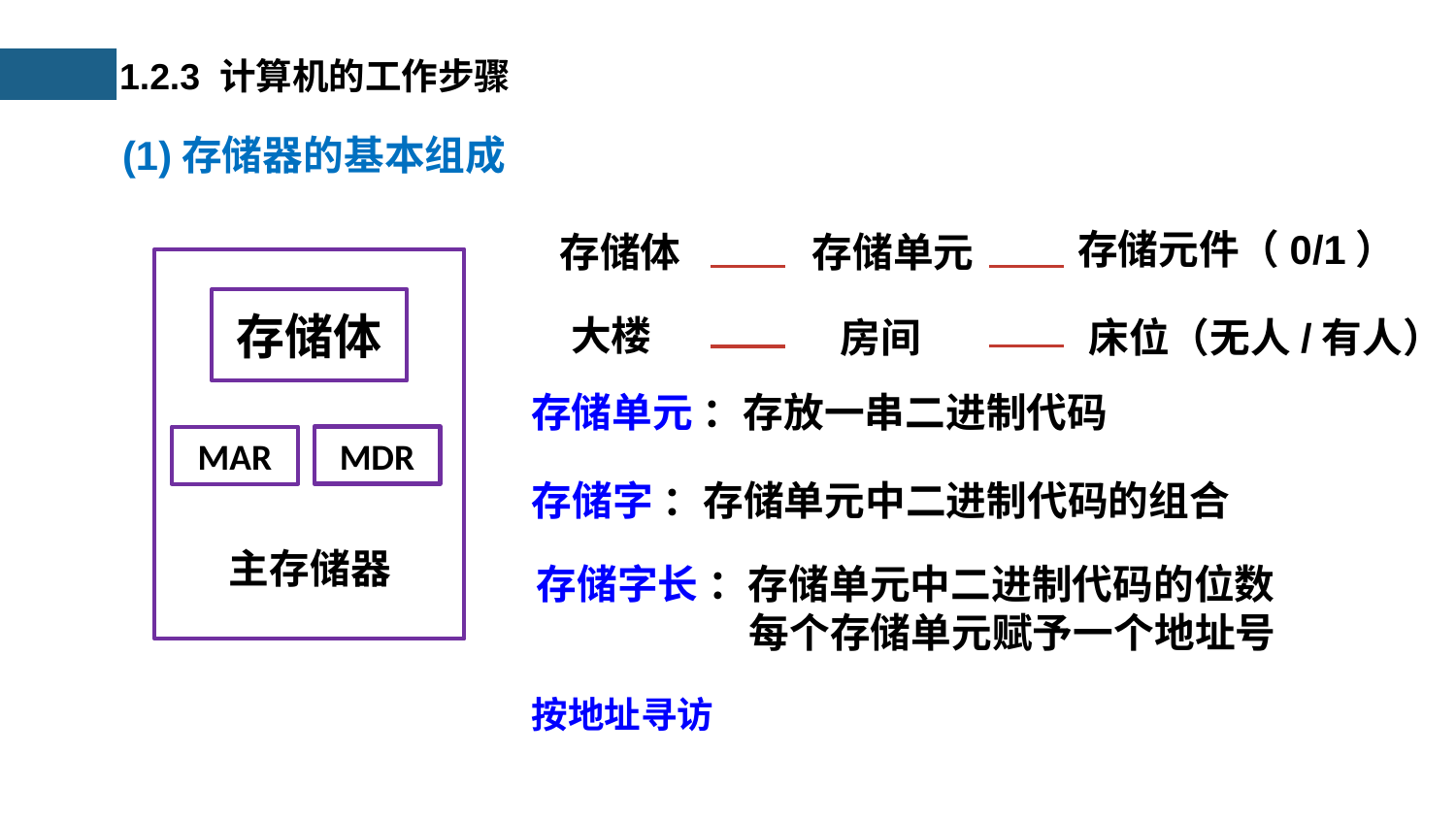

1.2.3 计算机的工作步骤
(1)存储器的基本组成
存储元件（0/1）
存储体
存储单元

存储体
MDR
MAR
主存储器
大楼
房间
床位（无人/有人）
存储单元 ：存放一串二进制代码
存储字 ：存储单元中二进制代码的组合
存储字长 ：存储单元中二进制代码的位数
                      每个存储单元赋予一个地址号
按地址寻访